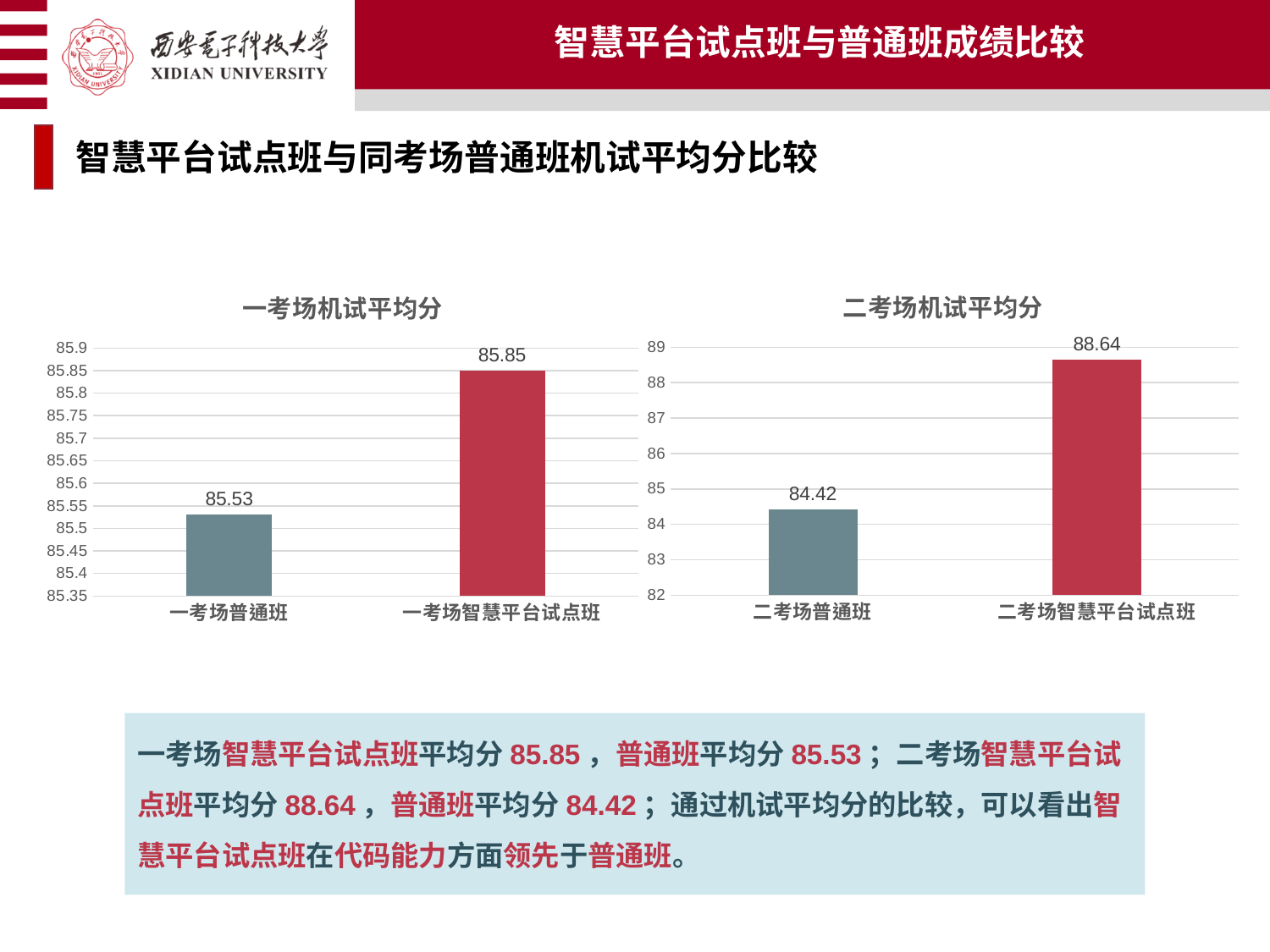

智慧平台试点班与普通班成绩比较

智慧平台试点班与同考场普通班机试平均分比较

### Chart: 二考场机试平均分

| Category | 机试平均分 |
|---|---|
| 二考场普通班 | 84.42 |
| 二考场智慧平台试点班 | 88.64 |

### Chart: 一考场机试平均分

| Category | 机试平均分 |
|---|---|
| 一考场普通班 | 85.53 |
| 一考场智慧平台试点班 | 85.85 |
一考场智慧平台试点班平均分85.85，普通班平均分85.53；二考场智慧平台试点班平均分88.64，普通班平均分84.42；通过机试平均分的比较，可以看出智慧平台试点班在代码能力方面领先于普通班。